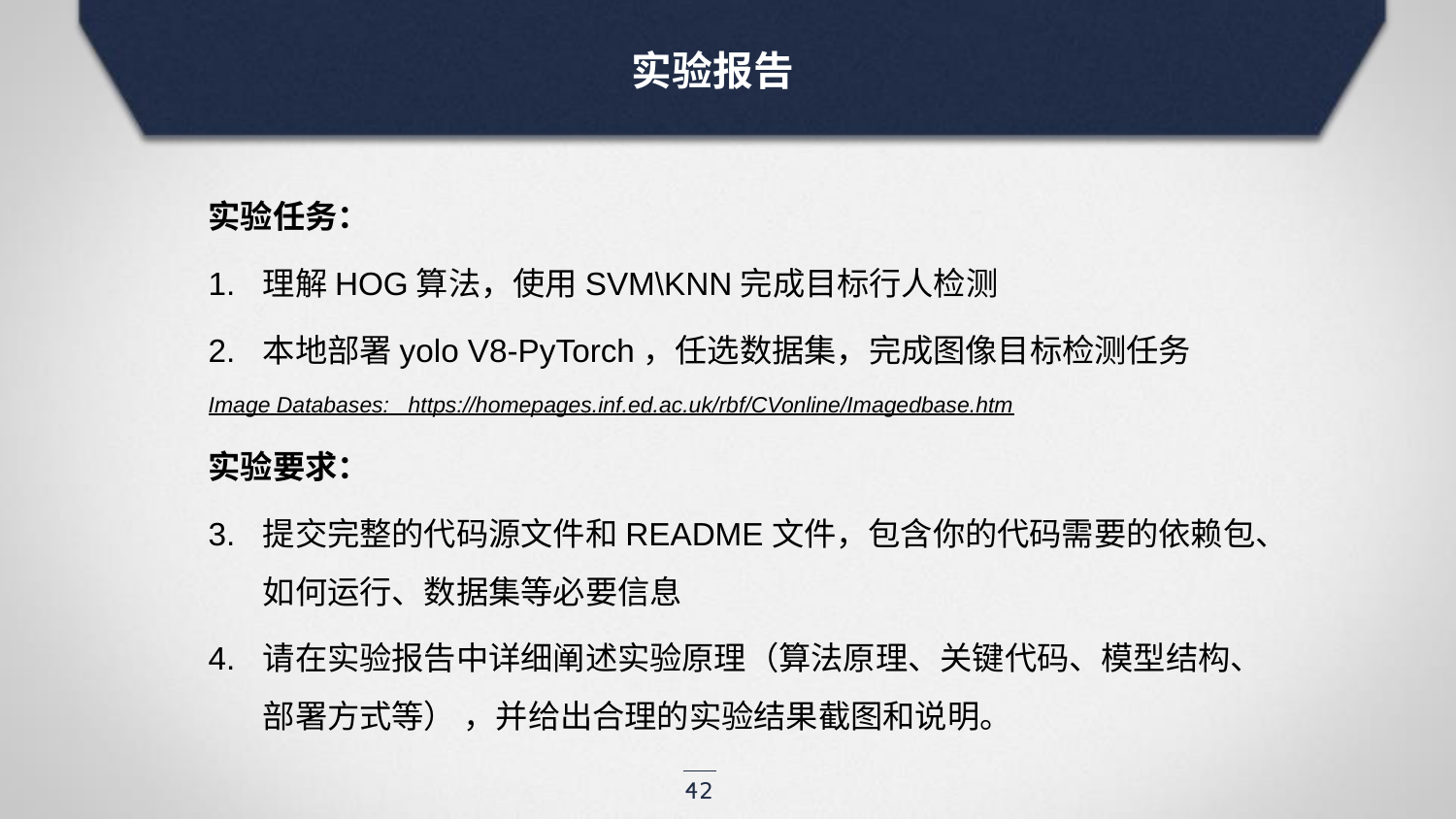

# 实验报告
实验任务：
理解HOG算法，使用SVM\KNN完成目标行人检测
本地部署yolo V8-PyTorch，任选数据集，完成图像目标检测任务
Image Databases:   https://homepages.inf.ed.ac.uk/rbf/CVonline/Imagedbase.htm
实验要求：
提交完整的代码源文件和README文件，包含你的代码需要的依赖包、如何运行、数据集等必要信息
请在实验报告中详细阐述实验原理（算法原理、关键代码、模型结构、部署方式等） ，并给出合理的实验结果截图和说明。

42